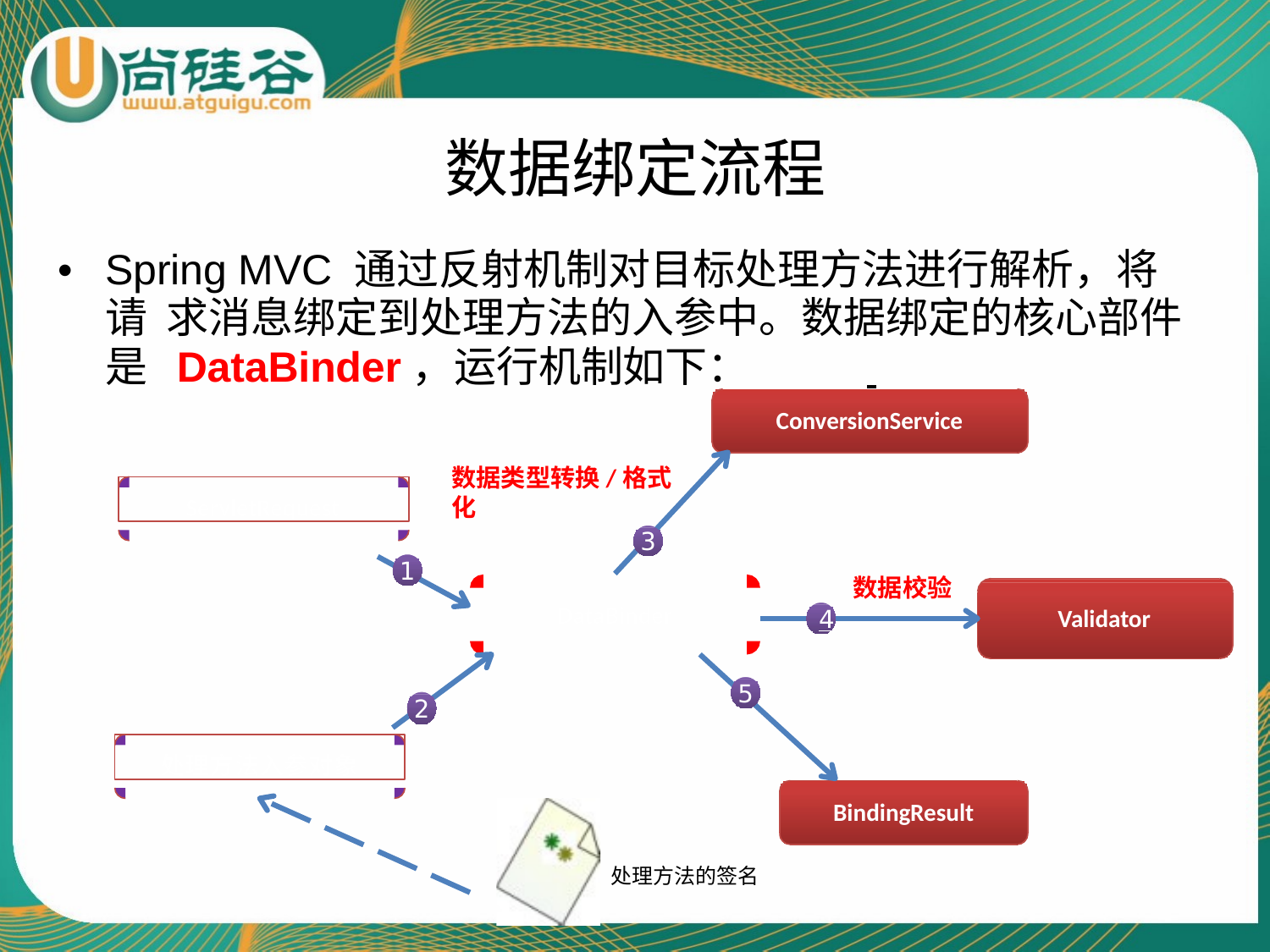

# 数据绑定流程
•	Spring MVC 通过反射机制对目标处理方法进行解析，将请  求消息绑定到处理方法的入参中。数据绑定的核心部件是  DataBinder，运行机制如下：

ConversionService

数据类型转换/格式化

ServletRequest

3

1

数据校验

DataBinder

Validator

4

5

2

处理方法入参对象

BindingResult

处理方法的签名